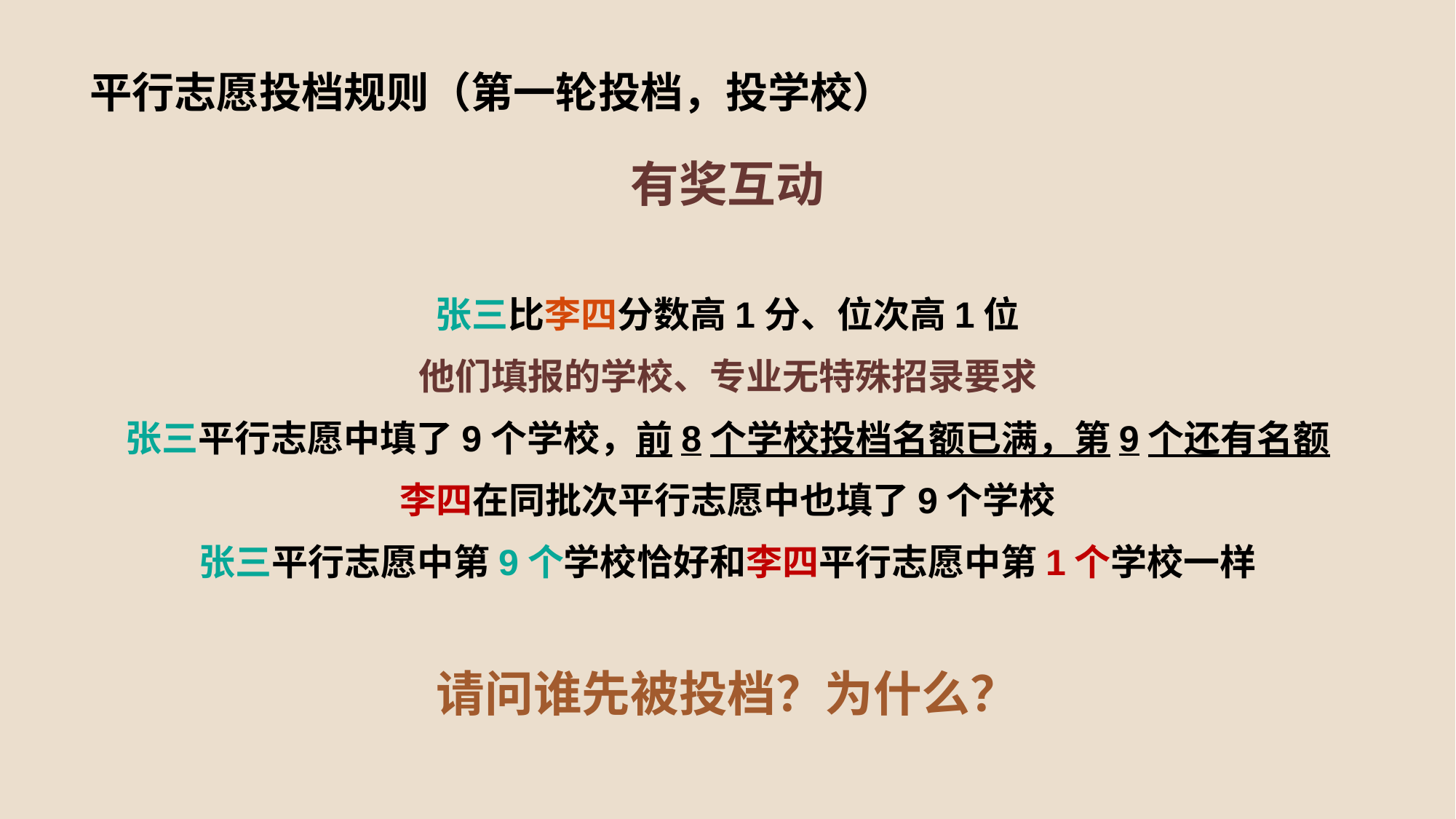

# 平行志愿投档规则（第一轮投档，投学校）
有奖互动

张三比李四分数高1分、位次高1位
他们填报的学校、专业无特殊招录要求
张三平行志愿中填了9个学校，前8个学校投档名额已满，第9个还有名额
李四在同批次平行志愿中也填了9个学校
张三平行志愿中第9个学校恰好和李四平行志愿中第1个学校一样

请问谁先被投档？为什么？